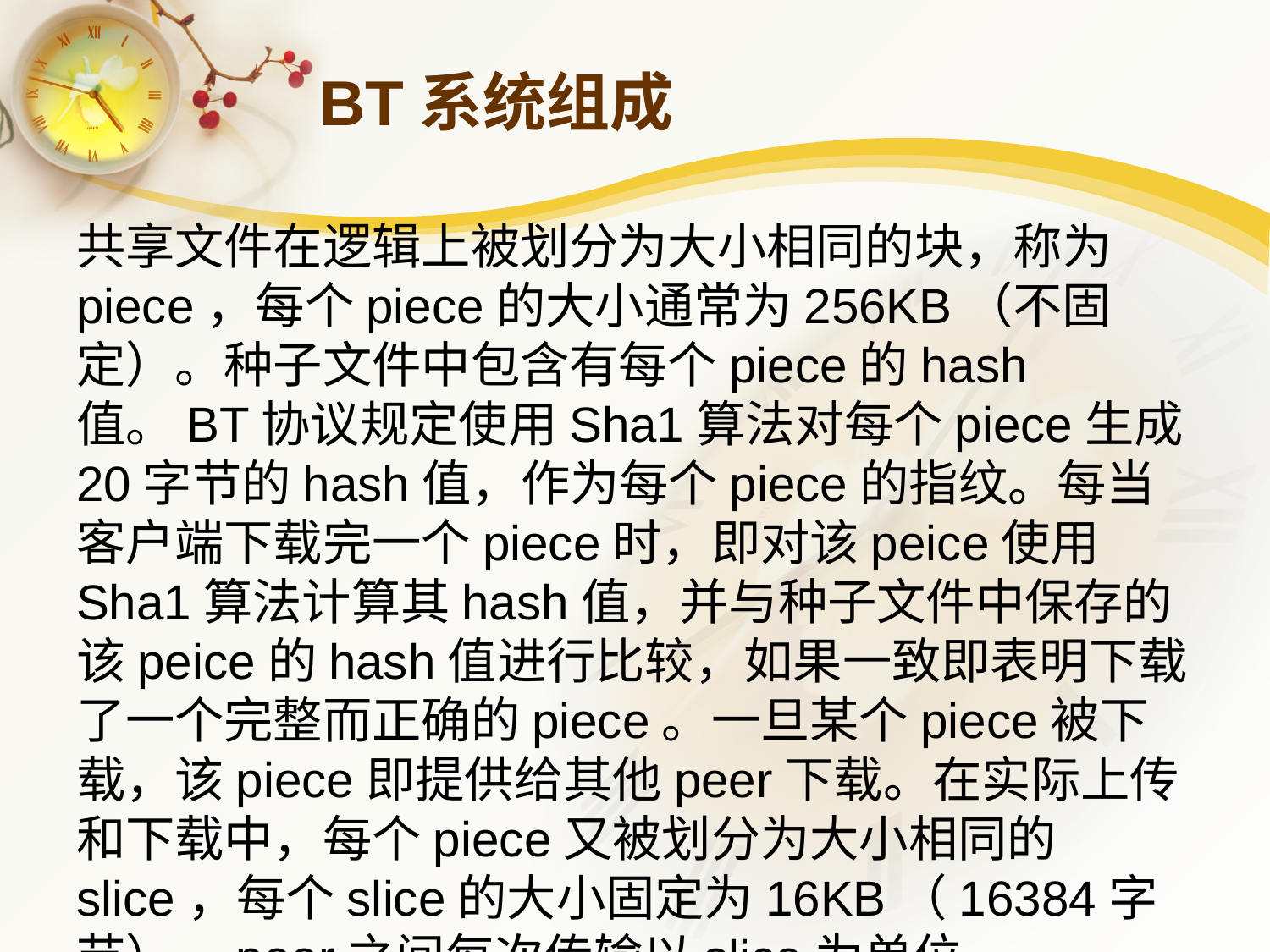

# BT系统组成
共享文件在逻辑上被划分为大小相同的块，称为piece，每个piece的大小通常为256KB（不固定）。种子文件中包含有每个piece的hash值。BT协议规定使用Sha1算法对每个piece生成20字节的hash值，作为每个piece的指纹。每当客户端下载完一个piece时，即对该peice使用Sha1算法计算其hash值，并与种子文件中保存的该peice的hash值进行比较，如果一致即表明下载了一个完整而正确的piece。一旦某个piece被下载，该piece即提供给其他peer下载。在实际上传和下载中，每个piece又被划分为大小相同的slice，每个slice的大小固定为16KB（16384字节）。peer之间每次传输以slice为单位。